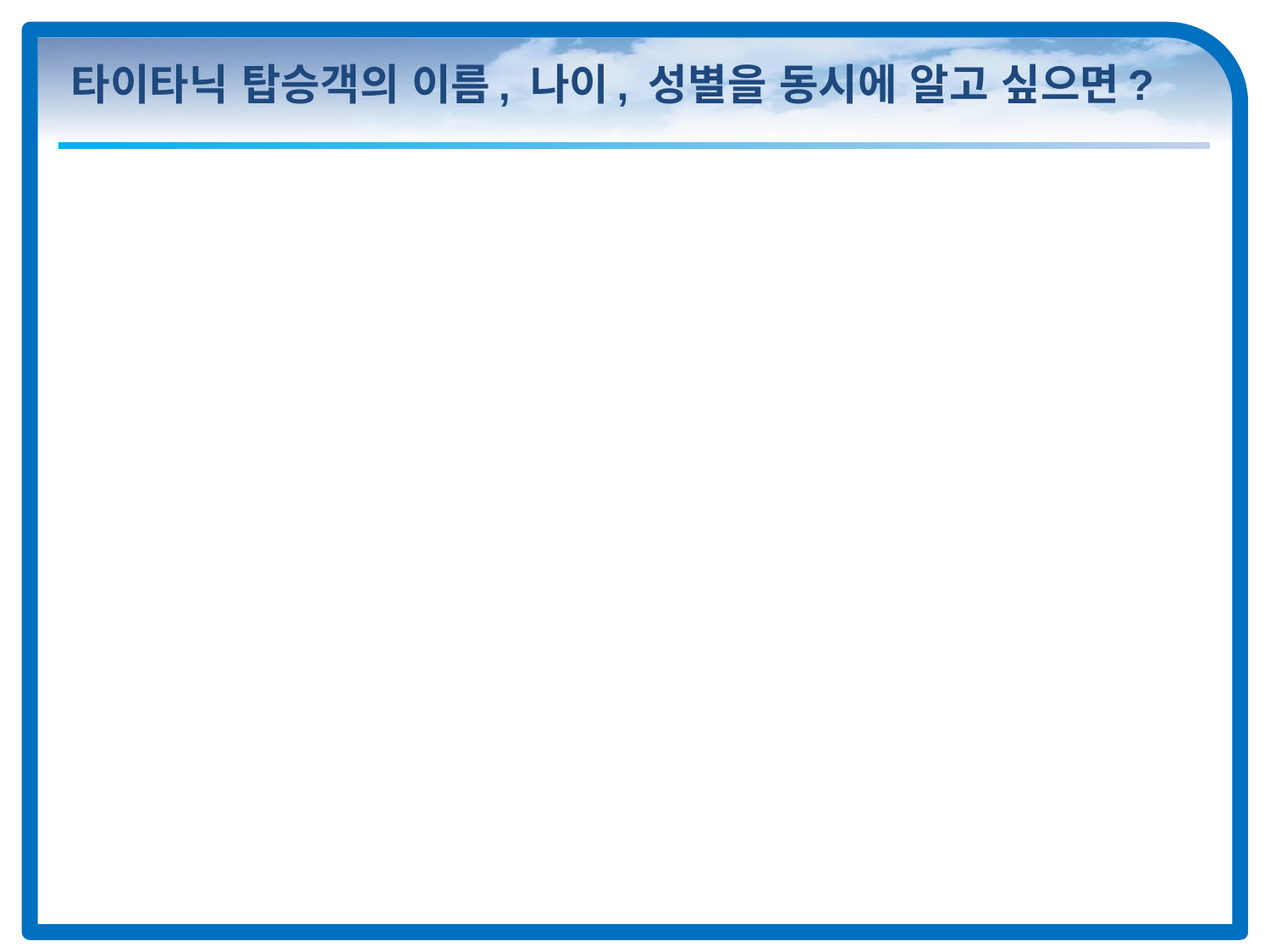

# 타이타닉 탑승객의 이름, 나이, 성별을 동시에 알고 싶으면?